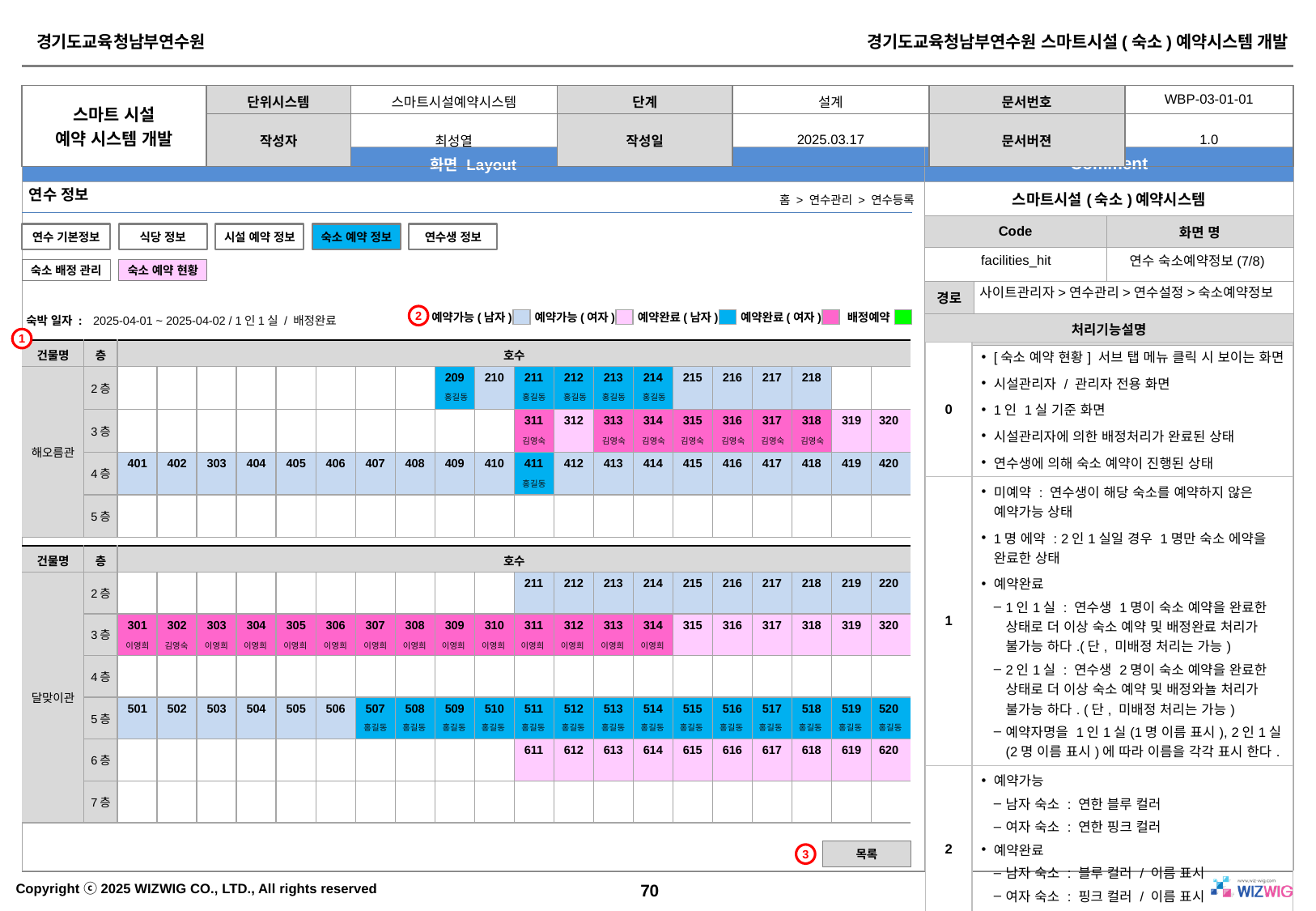

연수 정보
홈 > 연수관리 > 연수등록
연수 기본정보
식당 정보
시설 예약 정보
숙소 예약 정보
연수생 정보
facilities_hit
연수 숙소예약정보(7/8)
숙소 배정 관리
숙소 예약 현황
사이트관리자>연수관리>연수설정>숙소예약정보
2
예약가능(남자)
예약가능(여자)
예약완료(남자)
예약완료(여자)
배정예약
|  |
| --- |
|  |
| --- |
|  |
| --- |
|  |
| --- |
|  |
| --- |
숙박 일자 :
2025-04-01 ~ 2025-04-02 / 1인1실 / 배정완료
1
| 건물명 | 층 | 호수 |  |  |  |  |  |  |  |  |  |  |  |  |  |  |  |  |  |  |  |
| --- | --- | --- | --- | --- | --- | --- | --- | --- | --- | --- | --- | --- | --- | --- | --- | --- | --- | --- | --- | --- | --- |
| 해오름관 | 2층 |  |  |  |  |  |  |  |  | 209 | 210 | 211 | 212 | 213 | 214 | 215 | 216 | 217 | 218 |  |  |
|  | 3층 |  |  |  |  |  |  |  |  |  |  | 311 | 312 | 313 | 314 | 315 | 316 | 317 | 318 | 319 | 320 |
|  | 4층 | 401 | 402 | 303 | 404 | 405 | 406 | 407 | 408 | 409 | 410 | 411 | 412 | 413 | 414 | 415 | 416 | 417 | 418 | 419 | 420 |
|  | 5층 |  |  |  |  |  |  |  |  |  |  |  |  |  |  |  |  |  |  |  |  |
| 0 | [숙소 예약 현황] 서브 탭 메뉴 클릭 시 보이는 화면 시설관리자 / 관리자 전용 화면 1인 1실 기준 화면 시설관리자에 의한 배정처리가 완료된 상태 연수생에 의해 숙소 예약이 진행된 상태 |
| --- | --- |
| 1 | 미예약 : 연수생이 해당 숙소를 예약하지 않은 예약가능 상태 1명 에약 : 2인1실일 경우 1명만 숙소 에약을 완료한 상태 예약완료 1인1실 : 연수생 1명이 숙소 예약을 완료한 상태로 더 이상 숙소 예약 및 배정완료 처리가 불가능 하다.(단, 미배정 처리는 가능) 2인1실 : 연수생 2명이 숙소 예약을 완료한 상태로 더 이상 숙소 예약 및 배정와뇰 처리가 불가능 하다. (단, 미배정 처리는 가능) 예약자명을 1인1실(1명 이름 표시), 2인1실(2명 이름 표시)에 따라 이름을 각각 표시 한다. |
| 2 | 예약가능 남자 숙소 : 연한 블루 컬러 여자 숙소 : 연한 핑크 컬러 예약완료 남자 숙소 : 블루 컬러 / 이름 표시 여자 숙소 : 핑크 컬러 / 이름 표시 배정 예약 : 그린 컬러 / 배정예약 표시 |
| 3 | [목록] : 클릭 시 연수 캘린더 화면으로 이동 한다 |
홍길동
홍길동
홍길동
홍길동
홍길동
김영숙
김영숙
김영숙
김영숙
김영숙
김영숙
김영숙
홍길동
| 건물명 | 층 | 호수 |  |  |  |  |  |  |  |  |  |  |  |  |  |  |  |  |  |  |  |
| --- | --- | --- | --- | --- | --- | --- | --- | --- | --- | --- | --- | --- | --- | --- | --- | --- | --- | --- | --- | --- | --- |
| 달맞이관 | 2층 |  |  |  |  |  |  |  |  |  |  | 211 | 212 | 213 | 214 | 215 | 216 | 217 | 218 | 219 | 220 |
|  | 3층 | 301 | 302 | 303 | 304 | 305 | 306 | 307 | 308 | 309 | 310 | 311 | 312 | 313 | 314 | 315 | 316 | 317 | 318 | 319 | 320 |
|  | 4층 |  |  |  |  |  |  |  |  |  |  |  |  |  |  |  |  |  |  |  |  |
|  | 5층 | 501 | 502 | 503 | 504 | 505 | 506 | 507 | 508 | 509 | 510 | 511 | 512 | 513 | 514 | 515 | 516 | 517 | 518 | 519 | 520 |
|  | 6층 |  |  |  |  |  |  |  |  |  |  | 611 | 612 | 613 | 614 | 615 | 616 | 617 | 618 | 619 | 620 |
|  | 7층 |  |  |  |  |  |  |  |  |  |  |  |  |  |  |  |  |  |  |  |  |
이영희
김영숙
이영희
이영희
이영희
이영희
이영희
이영희
이영희
이영희
이영희
이영희
이영희
이영희
홍길동
홍길동
홍길동
홍길동
홍길동
홍길동
홍길동
홍길동
홍길동
홍길동
홍길동
홍길동
홍길동
홍길동
목록
3